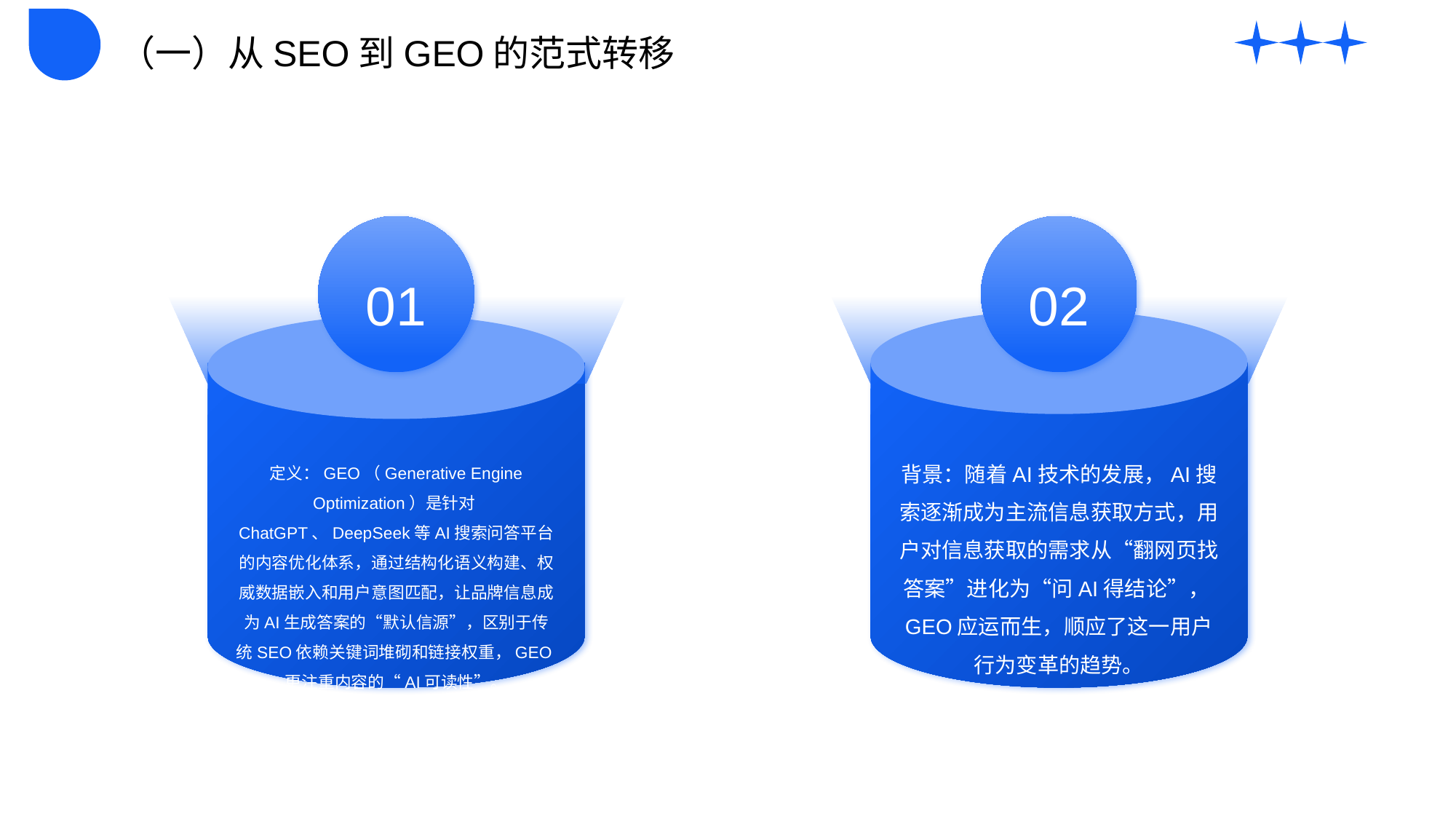

（一）从SEO到GEO的范式转移

01
02

背景：随着AI技术的发展，AI搜索逐渐成为主流信息获取方式，用户对信息获取的需求从“翻网页找答案”进化为“问AI得结论”，GEO应运而生，顺应了这一用户行为变革的趋势。
定义：GEO（Generative Engine Optimization）是针对ChatGPT、DeepSeek等AI搜索问答平台的内容优化体系，通过结构化语义构建、权威数据嵌入和用户意图匹配，让品牌信息成为AI生成答案的“默认信源”，区别于传统SEO依赖关键词堆砌和链接权重，GEO更注重内容的“AI可读性”。